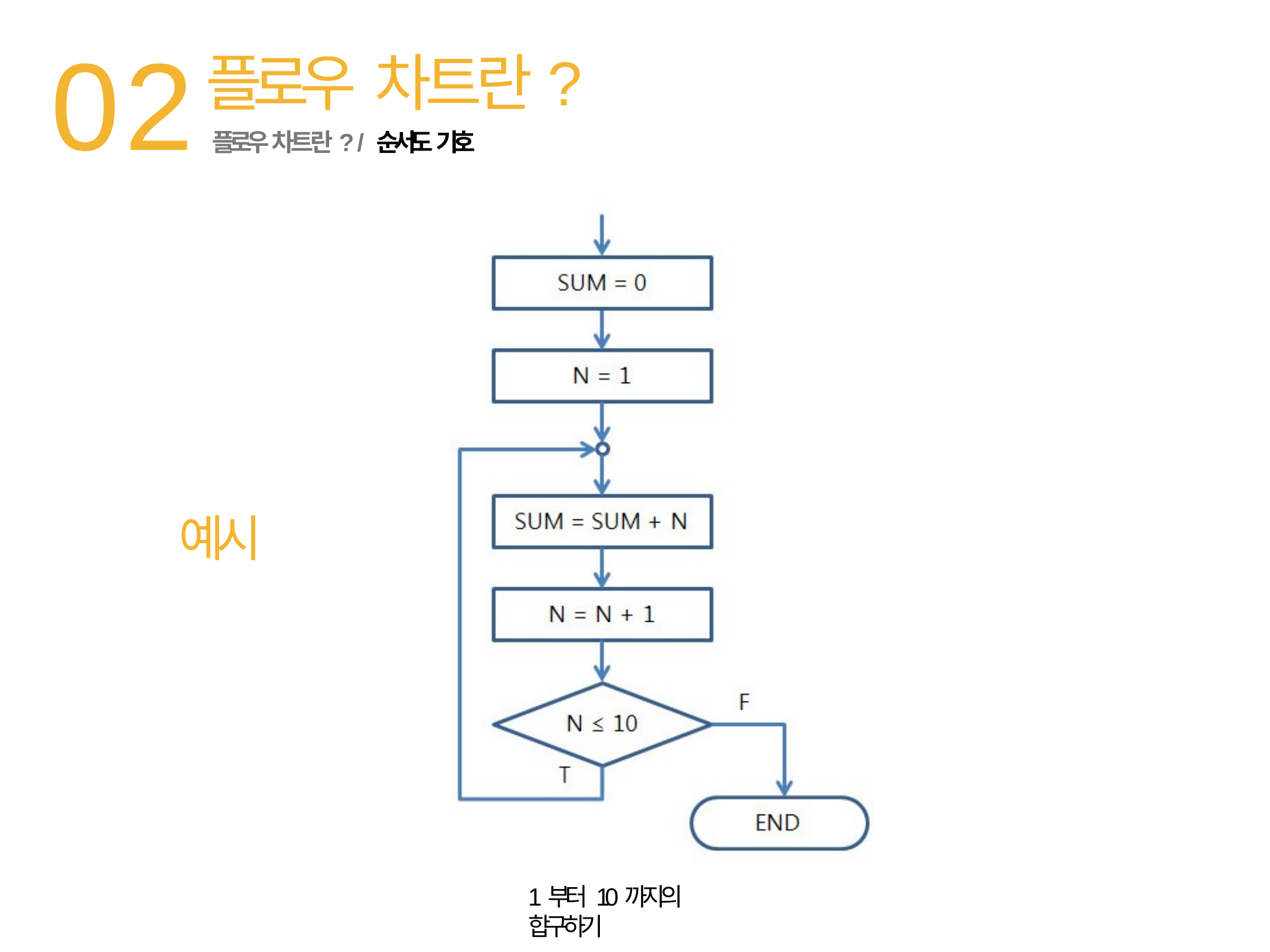

02
# 플로우 차트란?
플로우  차트란? / 순서도  기호

예시
1부터  10까지의 합구하기